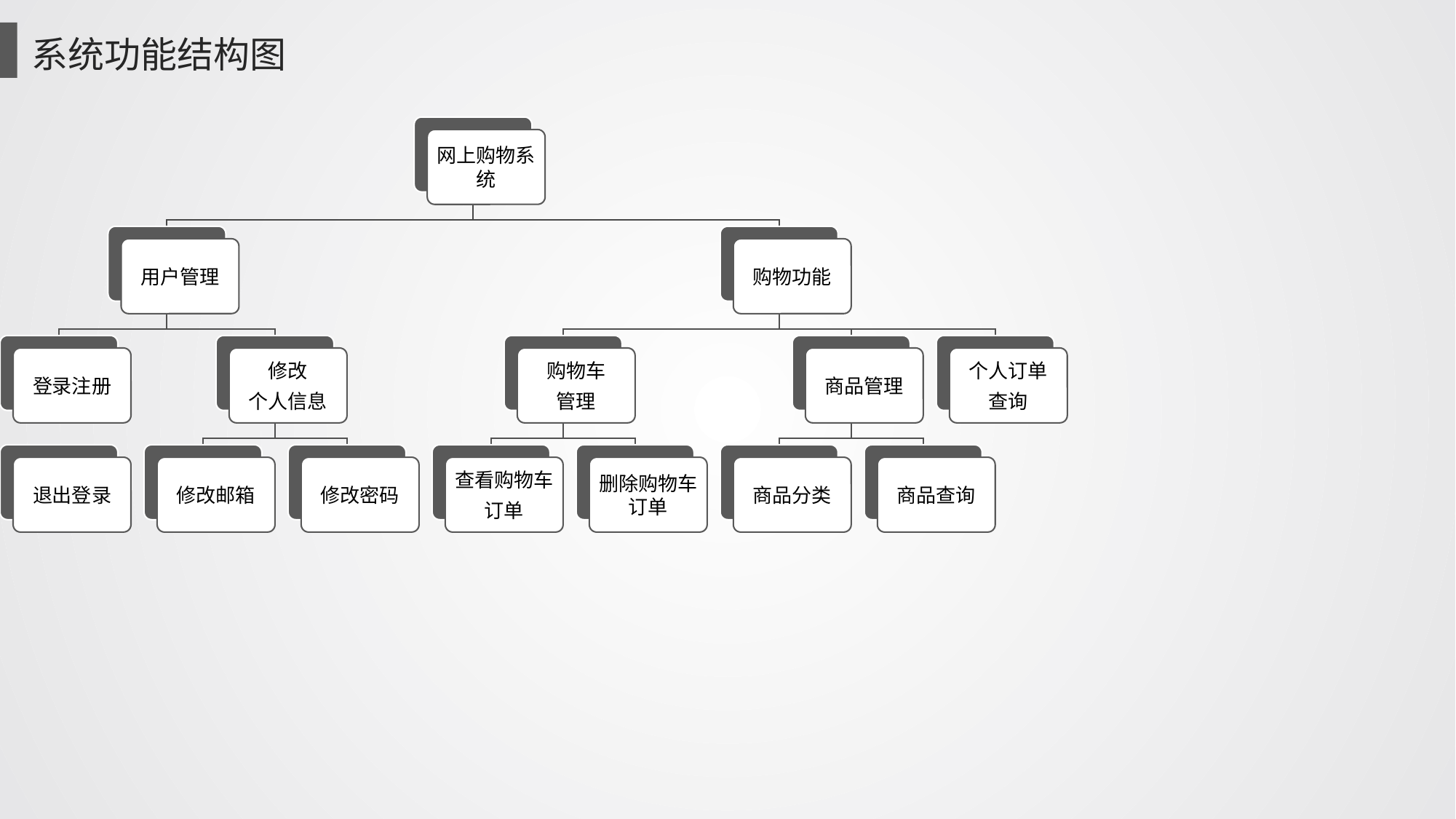

系统功能结构图

网上购物系统
用户管理
登录注册
退出登录
修改
个人信息
修改邮箱
修改密码
购物功能
购物车
管理
查看购物车
订单
删除购物车订单
商品管理
商品分类
商品查询
个人订单
查询